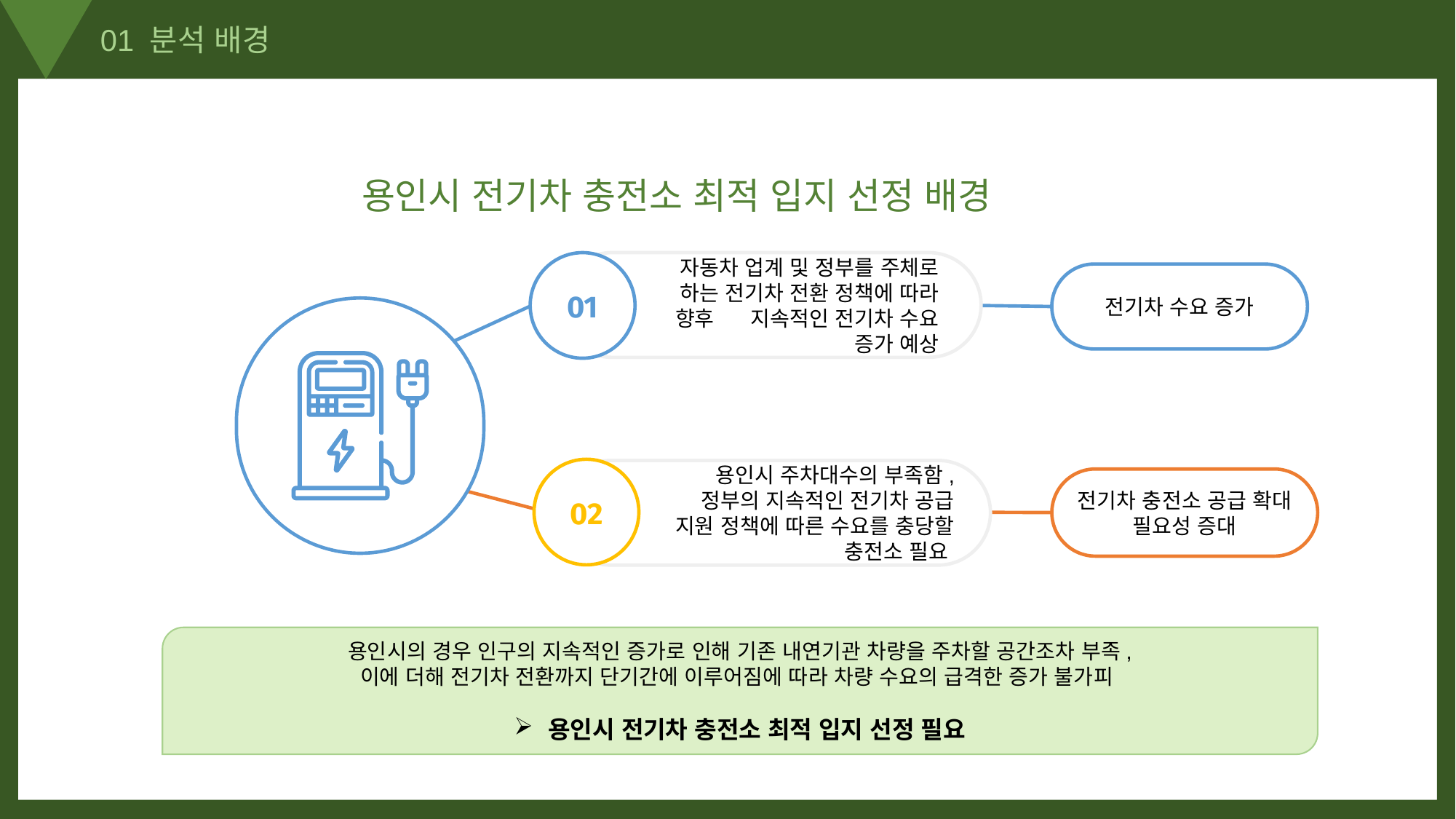

01 분석 배경
용인시 전기차 충전소 최적 입지 선정 배경
01

자동차 업계 및 정부를 주체로 하는 전기차 전환 정책에 따라 향후      지속적인 전기차 수요 증가 예상
전기차 수요 증가

02

용인시 주차대수의 부족함, 정부의 지속적인 전기차 공급 지원 정책에 따른 수요를 충당할 충전소 필요
전기차 충전소 공급 확대
필요성 증대
용인시의 경우 인구의 지속적인 증가로 인해 기존 내연기관 차량을 주차할 공간조차 부족,
이에 더해 전기차 전환까지 단기간에 이루어짐에 따라 차량 수요의 급격한 증가 불가피

용인시 전기차 충전소 최적 입지 선정 필요